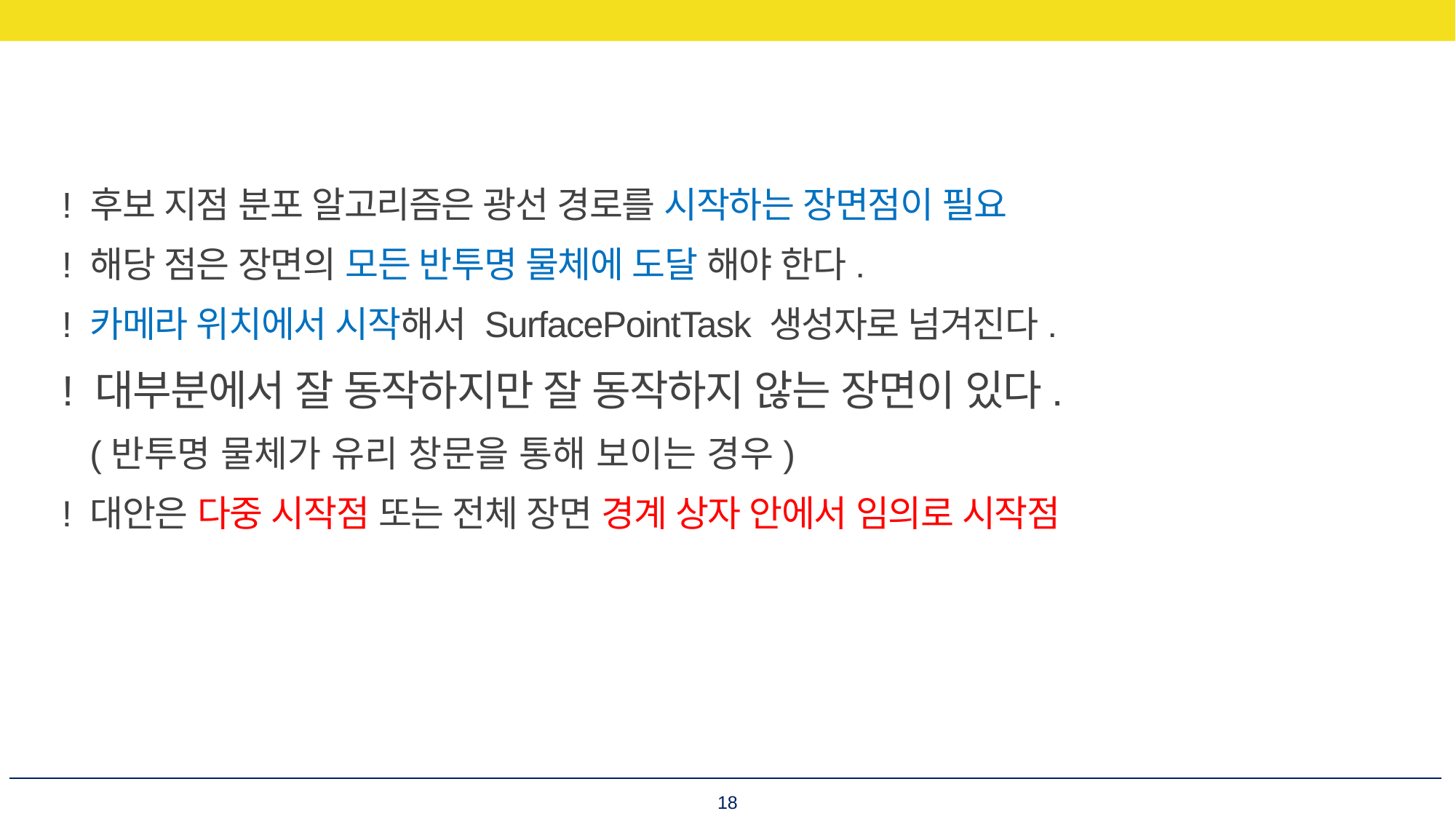

! 후보 지점 분포 알고리즘은 광선 경로를 시작하는 장면점이 필요
! 해당 점은 장면의 모든 반투명 물체에 도달 해야 한다.
! 카메라 위치에서 시작해서 SurfacePointTask 생성자로 넘겨진다.
! 대부분에서 잘 동작하지만 잘 동작하지 않는 장면이 있다.
(반투명 물체가 유리 창문을 통해 보이는 경우)
! 대안은 다중 시작점 또는 전체 장면 경계 상자 안에서 임의로 시작점
18